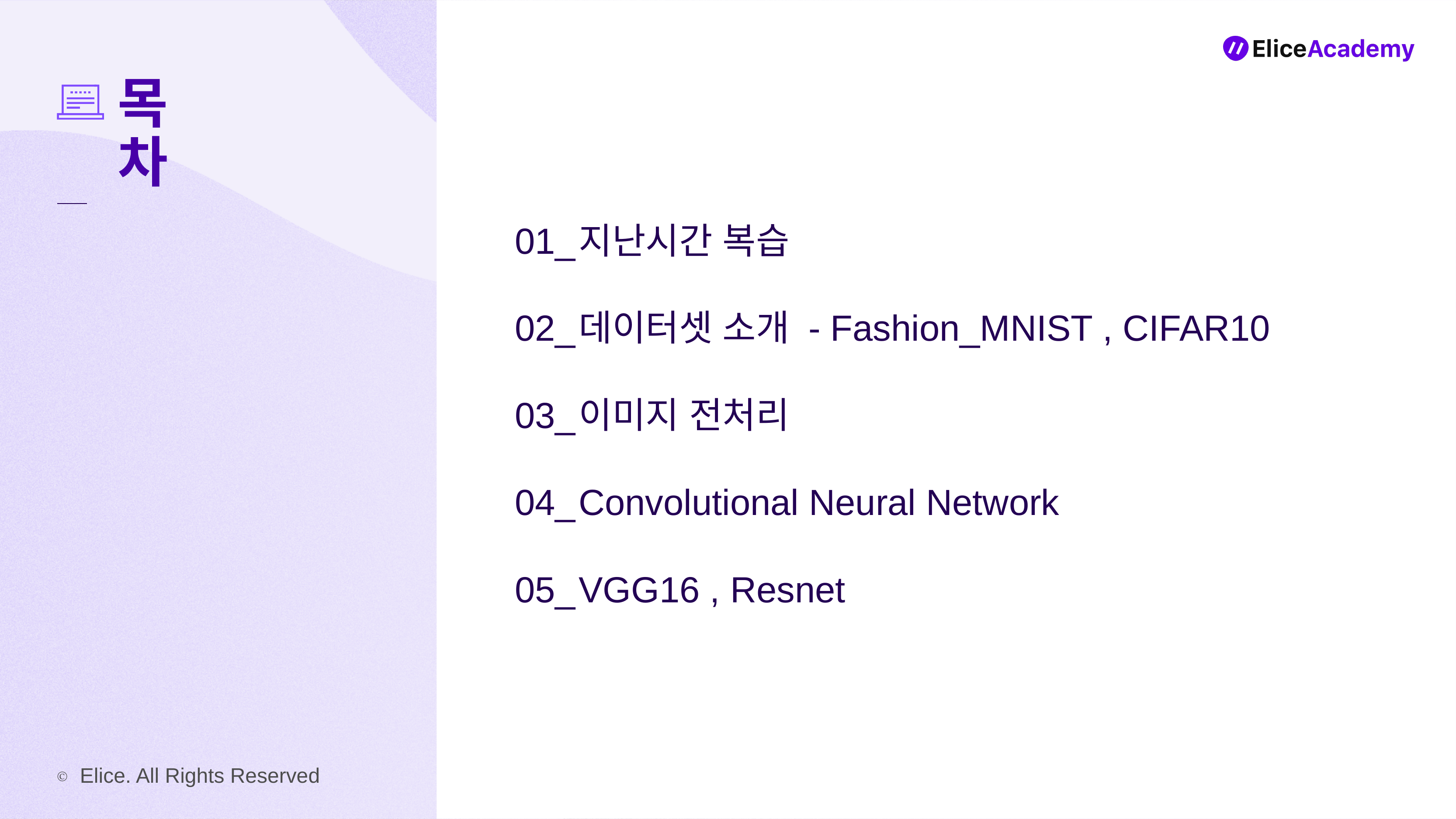

01_
02_
03_
04_
05_

지난시간 복습
데이터셋 소개 - Fashion_MNIST , CIFAR10
이미지 전처리
Convolutional Neural Network
VGG16 , Resnet